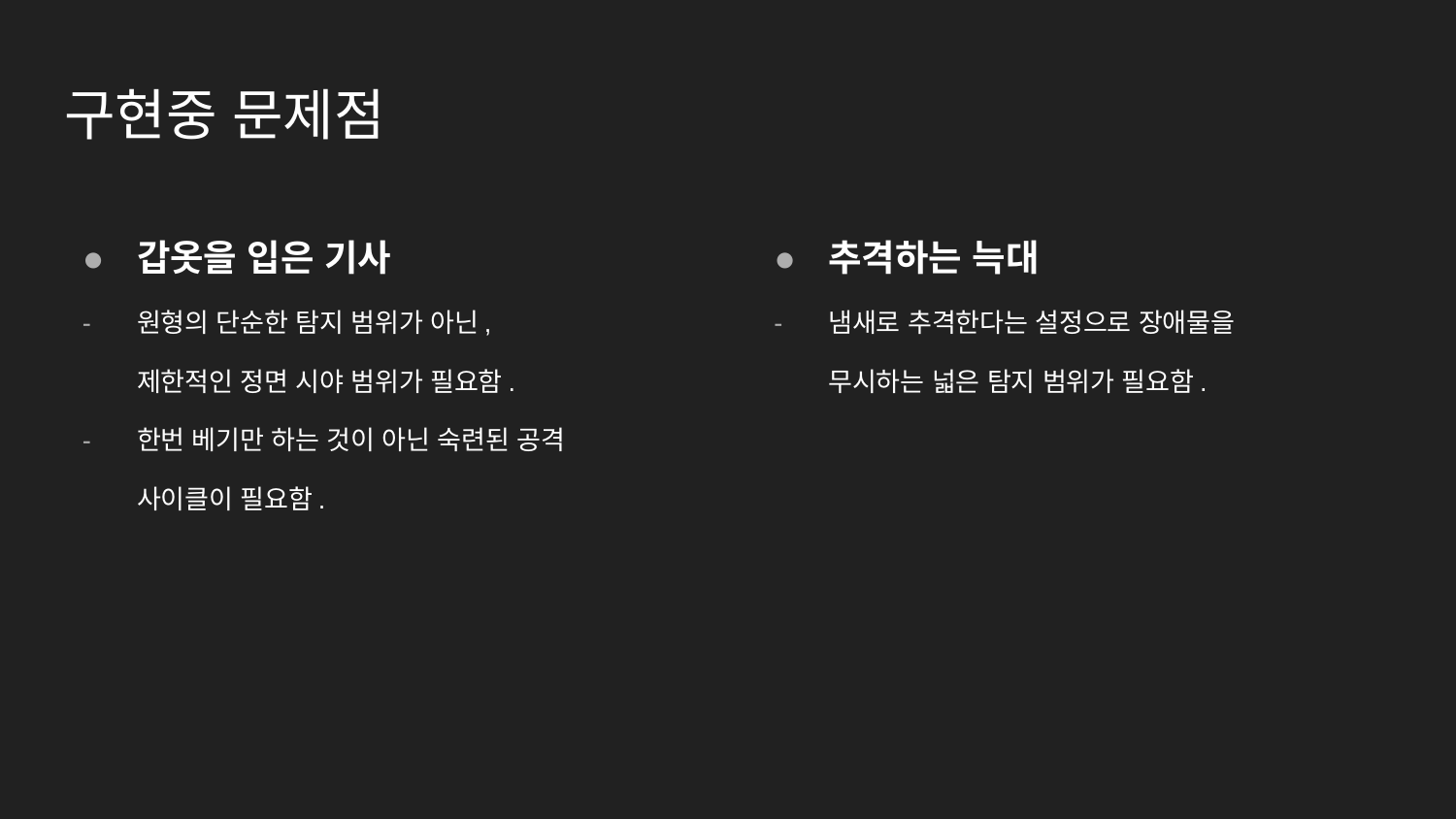

# 구현중 문제점
갑옷을 입은 기사
원형의 단순한 탐지 범위가 아닌, 제한적인 정면 시야 범위가 필요함.
한번 베기만 하는 것이 아닌 숙련된 공격 사이클이 필요함.
추격하는 늑대
냄새로 추격한다는 설정으로 장애물을 무시하는 넓은 탐지 범위가 필요함.